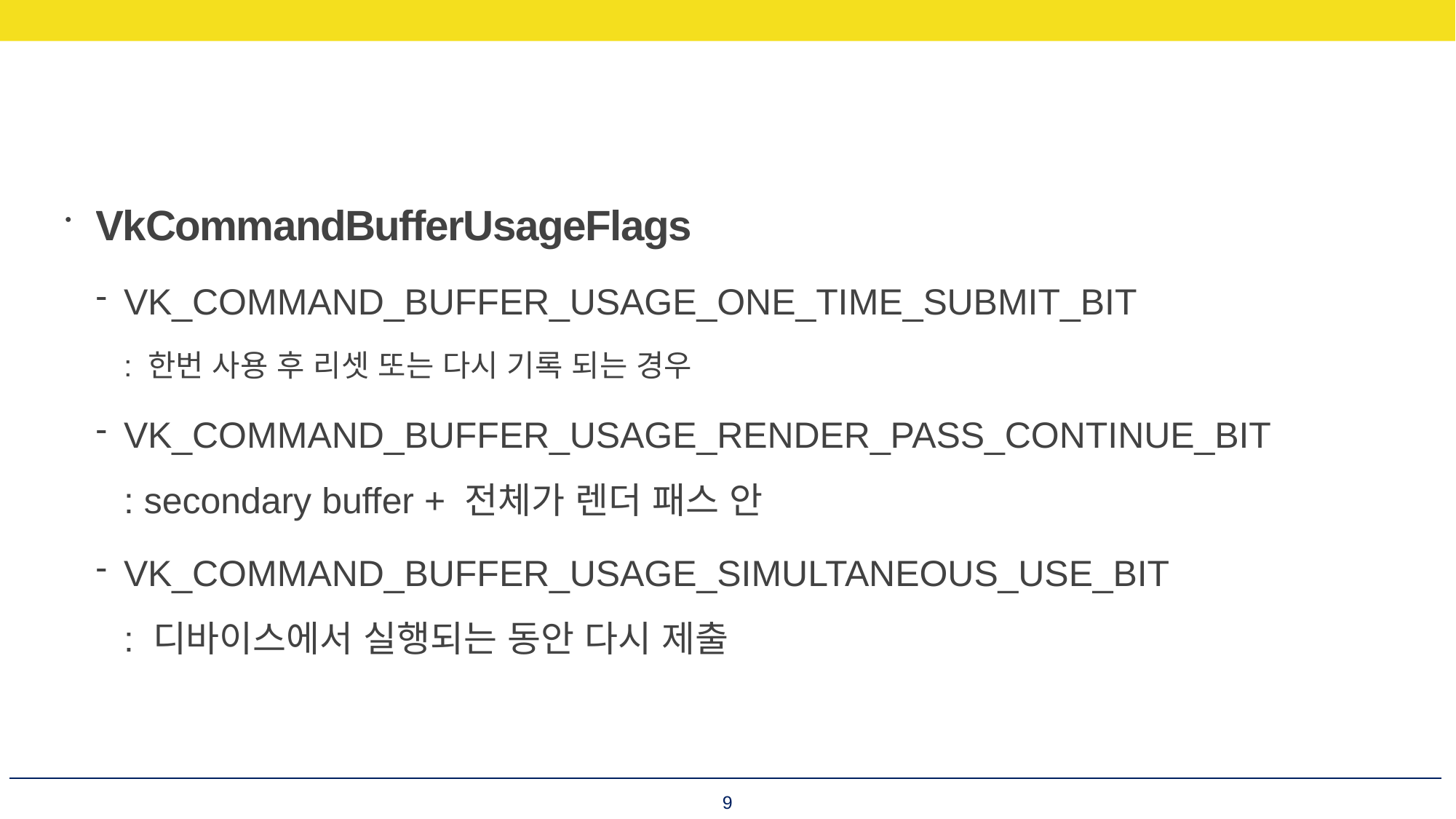

VkCommandBufferUsageFlags
VK_COMMAND_BUFFER_USAGE_ONE_TIME_SUBMIT_BIT
: 한번 사용 후 리셋 또는 다시 기록 되는 경우
VK_COMMAND_BUFFER_USAGE_RENDER_PASS_CONTINUE_BIT
: secondary buffer + 전체가 렌더 패스 안
VK_COMMAND_BUFFER_USAGE_SIMULTANEOUS_USE_BIT
: 디바이스에서 실행되는 동안 다시 제출

9